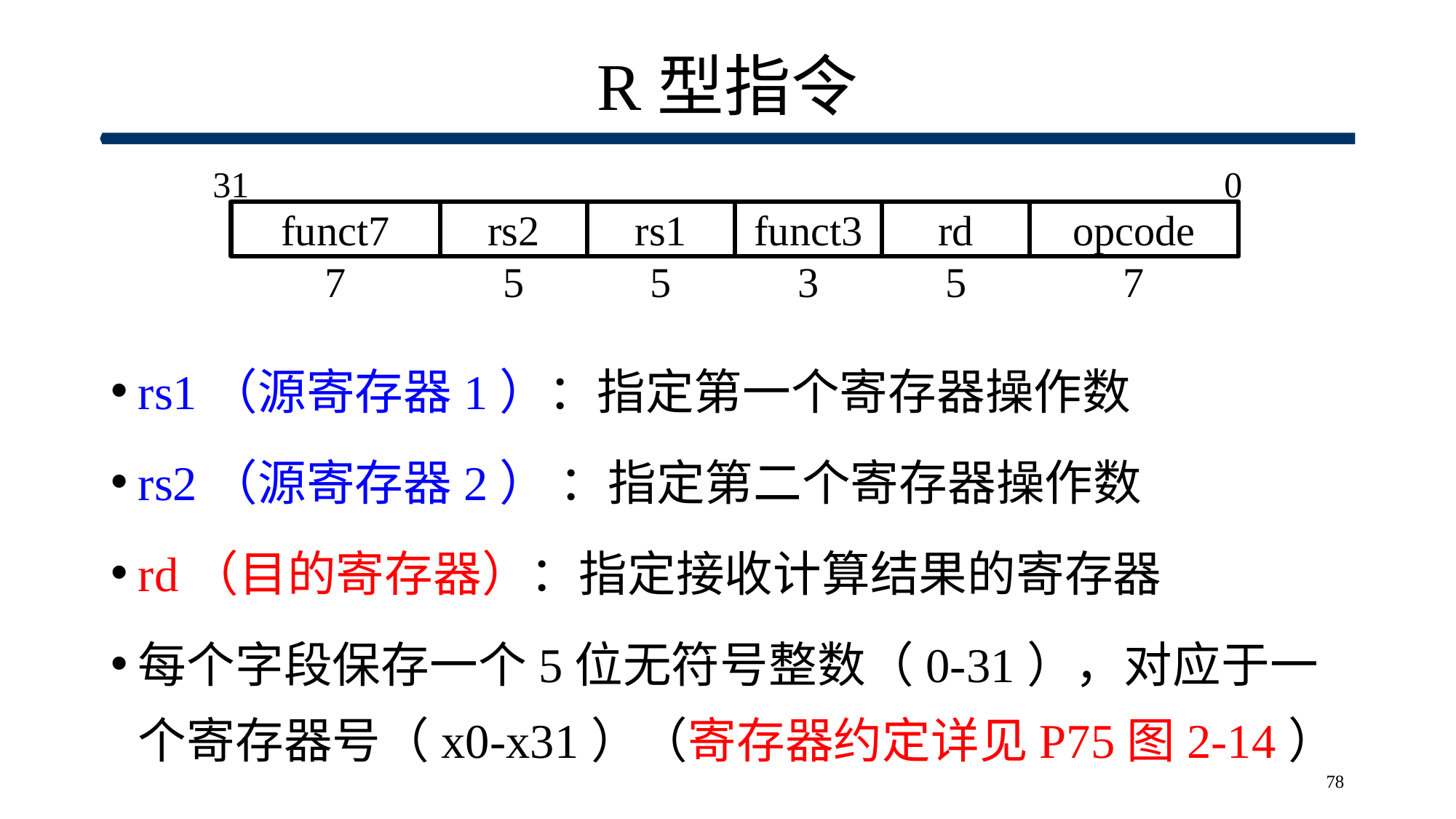

# R型指令

rs1（源寄存器1）：指定第一个寄存器操作数
rs2（源寄存器2） ：指定第二个寄存器操作数
rd（目的寄存器）：指定接收计算结果的寄存器
每个字段保存一个5位无符号整数（0-31），对应于一个寄存器号（x0-x31）（寄存器约定详见P75图2-14）
0
31
funct7
rs2
rs1
funct3
rd
opcode
7
5
5
3
5
7
78